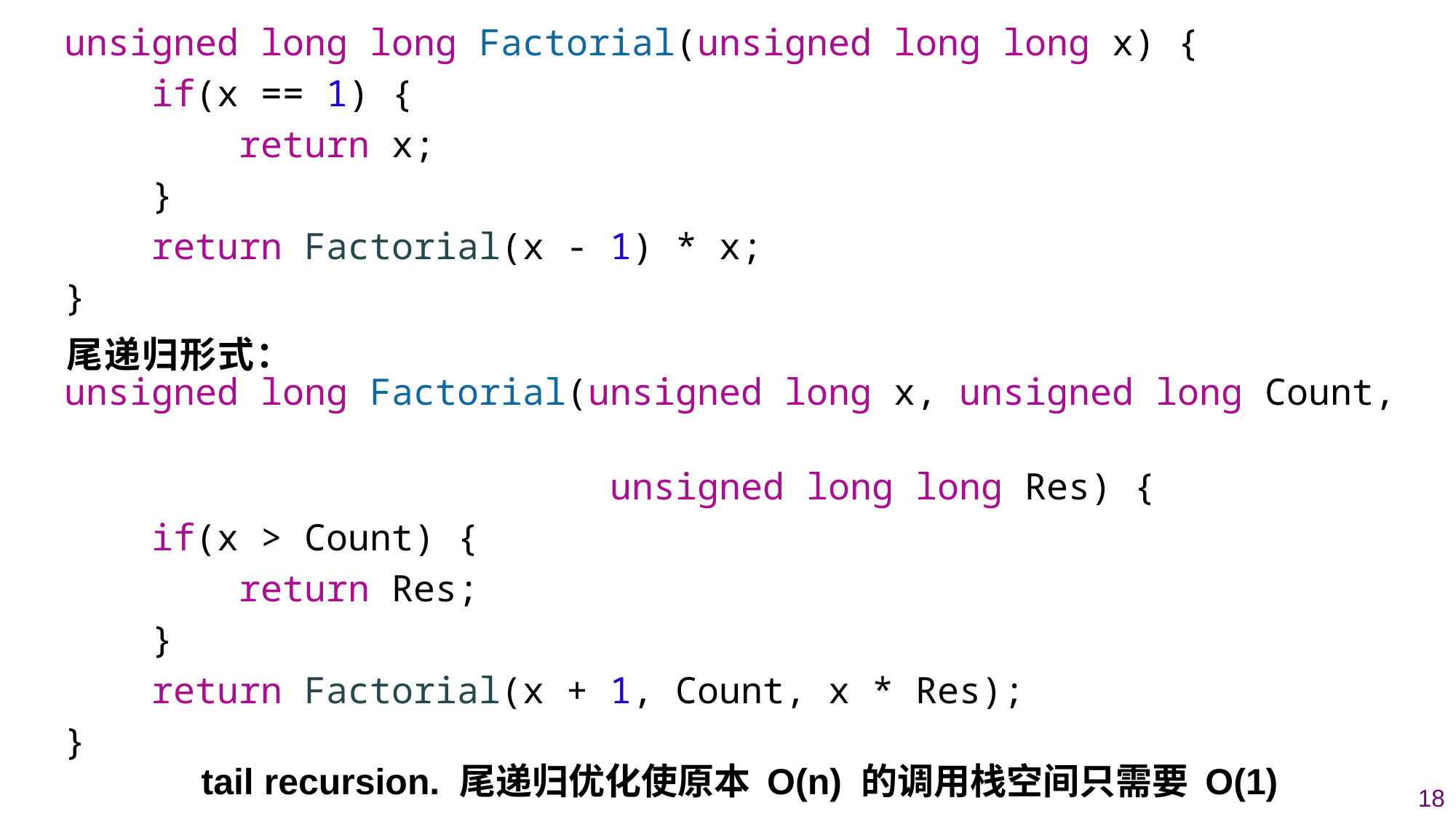

unsigned long long Factorial(unsigned long long x) {
    if(x == 1) {
        return x;
    }
    return Factorial(x - 1) * x;
}
unsigned long Factorial(unsigned long x, unsigned long Count,
                         unsigned long long Res) {
    if(x > Count) {
        return Res;
    }
    return Factorial(x + 1, Count, x * Res);
}
尾递归形式：
tail recursion. 尾递归优化使原本 O(n) 的调用栈空间只需要 O(1)
18